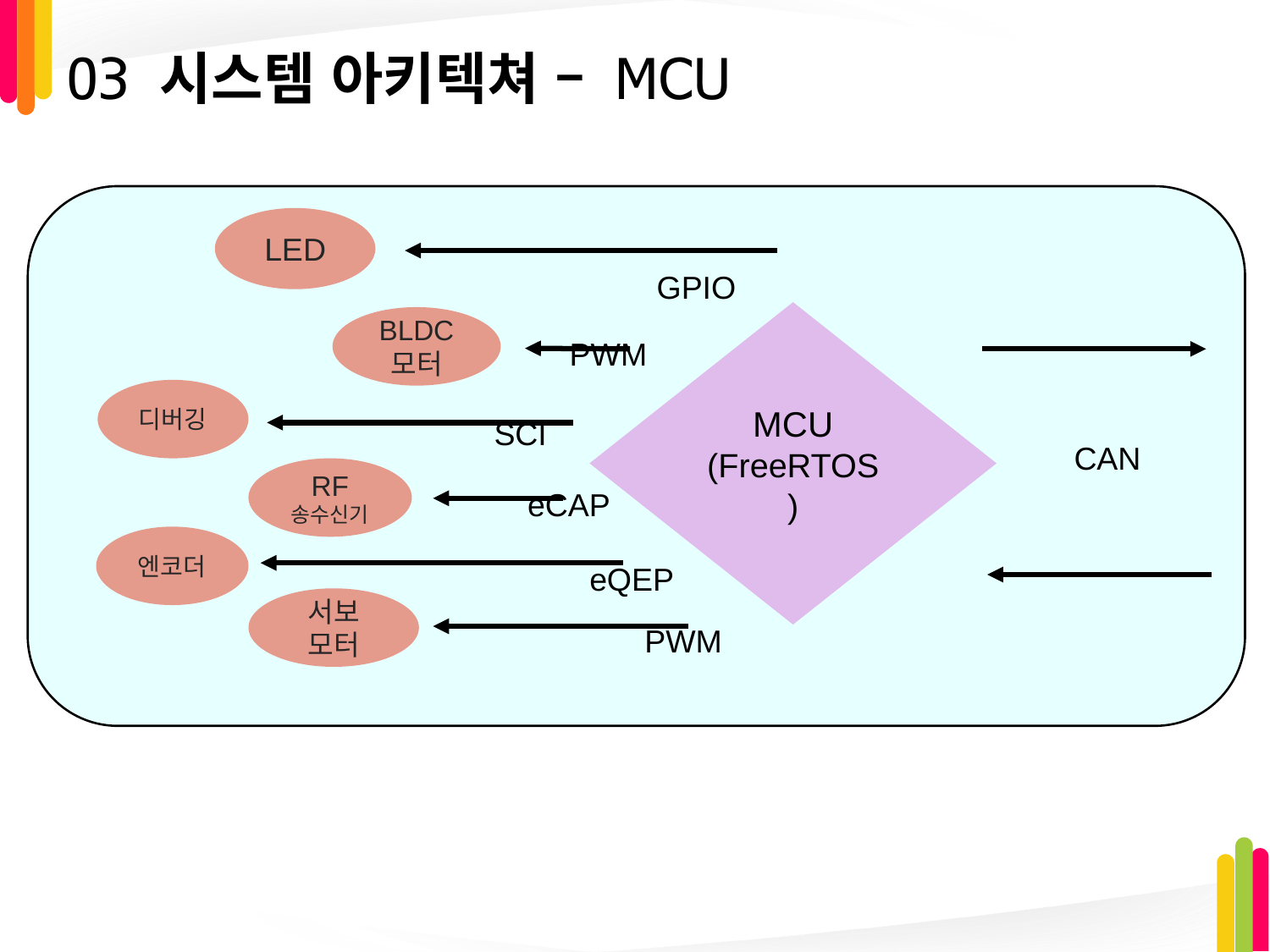

# 03 시스템 아키텍쳐 – MCU

LED
GPIO
MCU
(FreeRTOS)
BLDC 모터
PWM
디버깅
SCI
RF
송수신기
eCAP
엔코더
eQEP
서보
모터
PWM
CAN